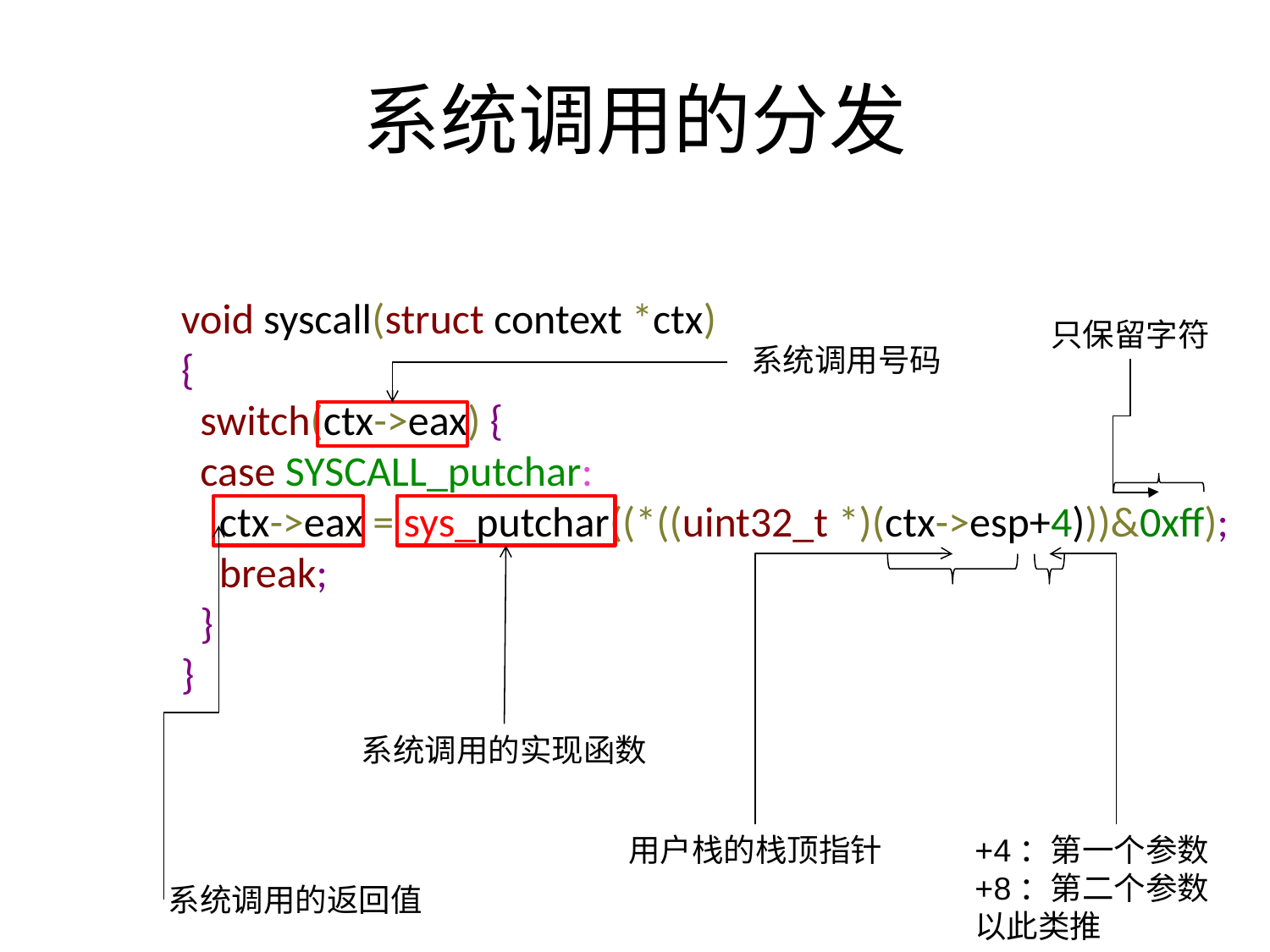

# 系统调用的分发
void syscall(struct context *ctx)
{
  switch(ctx->eax) {
  case SYSCALL_putchar:
    ctx->eax = sys_putchar((*((uint32_t *)(ctx->esp+4)))&0xff);
    break;
  }
}
只保留字符
系统调用号码

系统调用的实现函数
+4：第一个参数
+8：第二个参数
以此类推
用户栈的栈顶指针
系统调用的返回值